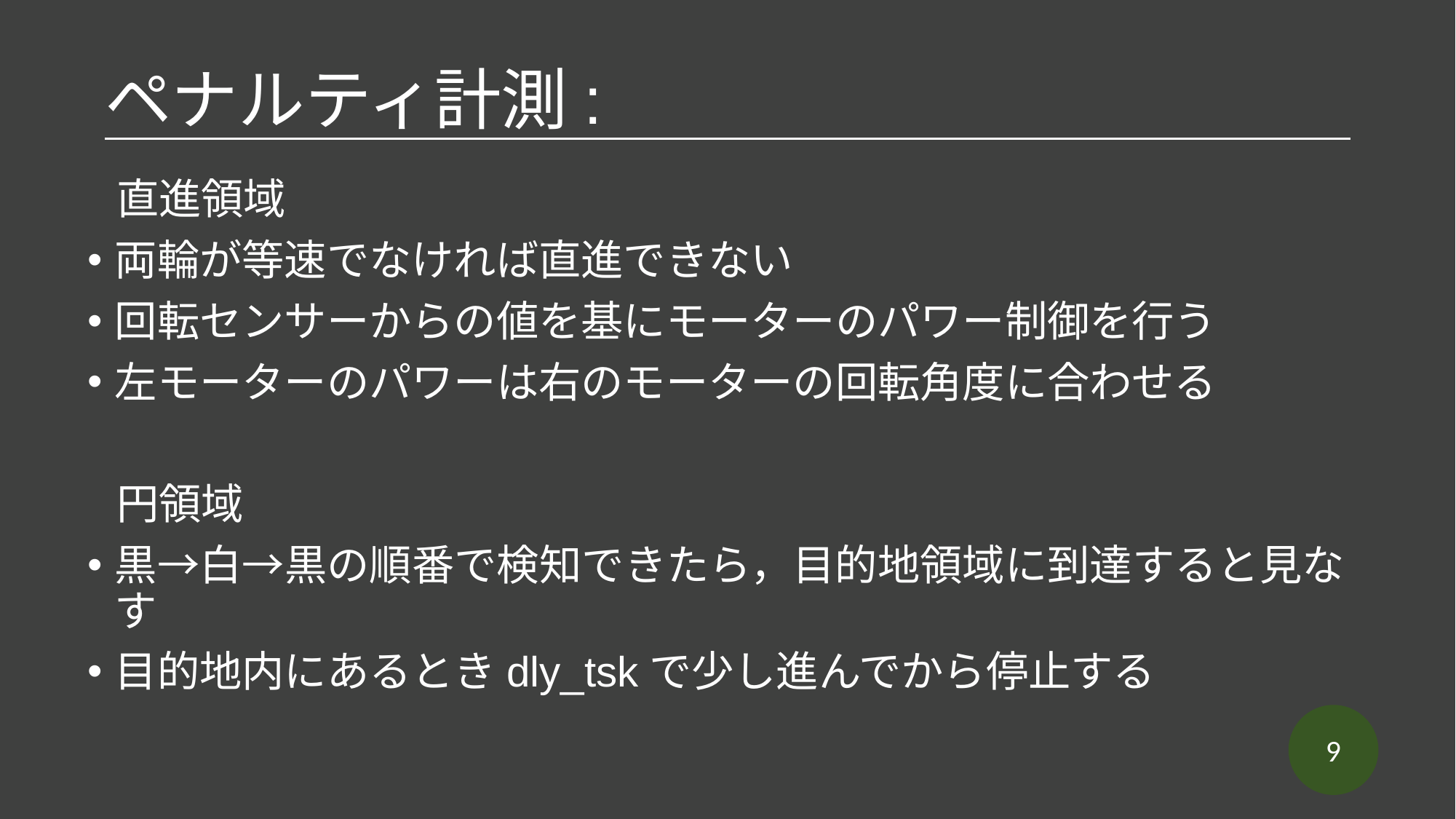

# ペナルティ計測:
  直進領域
両輪が等速でなければ直進できない
回転センサーからの値を基にモーターのパワー制御を行う
左モーターのパワーは右のモーターの回転角度に合わせる

  円領域
黒→白→黒の順番で検知できたら，目的地領域に到達すると見なす
目的地内にあるときdly_tskで少し進んでから停止する
9